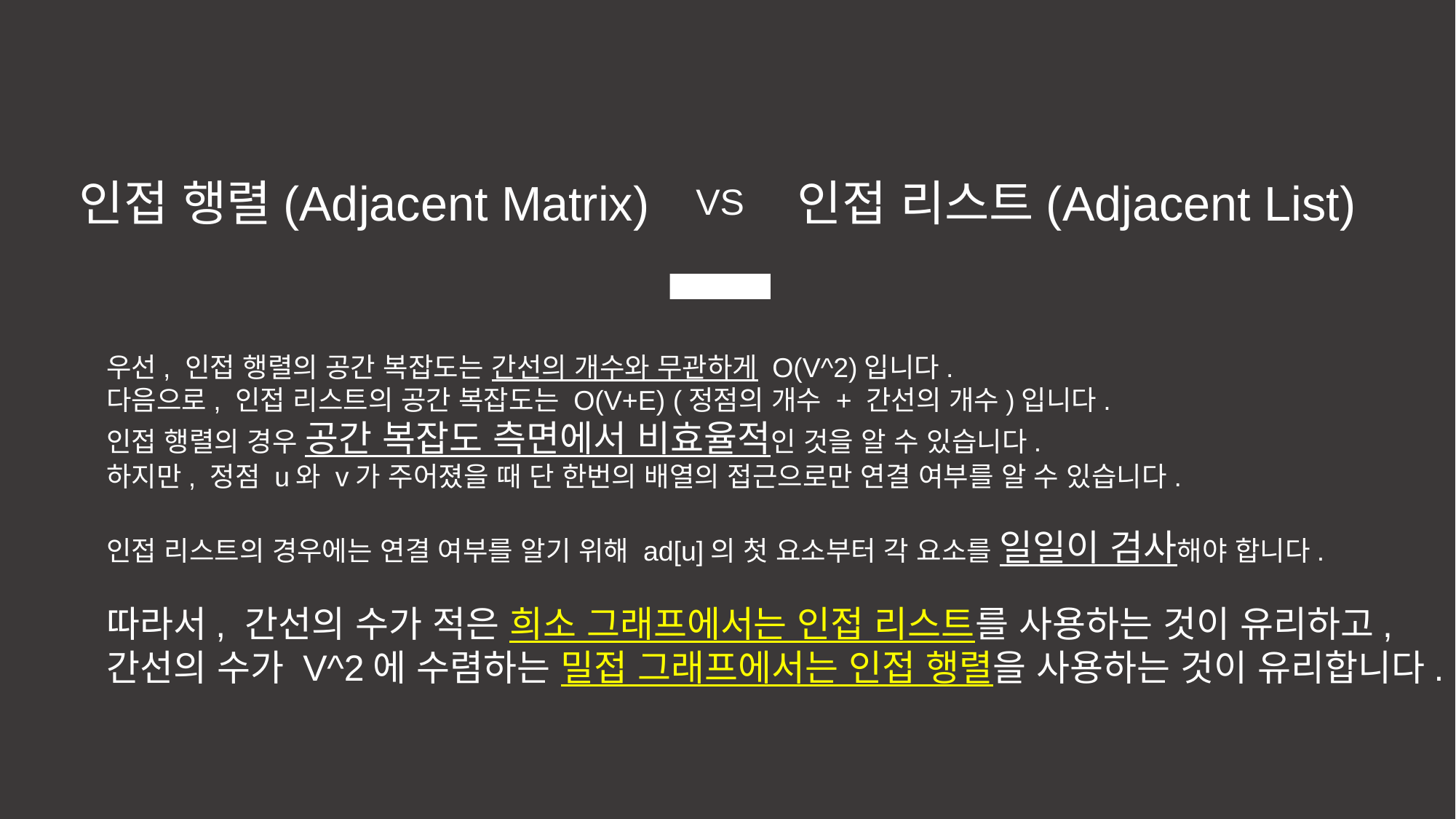

인접 행렬(Adjacent Matrix)

인접 리스트(Adjacent List)

VS

우선, 인접 행렬의 공간 복잡도는 간선의 개수와 무관하게 O(V^2)입니다.
다음으로, 인접 리스트의 공간 복잡도는 O(V+E) (정점의 개수 + 간선의 개수)입니다.
인접 행렬의 경우 공간 복잡도 측면에서 비효율적인 것을 알 수 있습니다.
하지만, 정점 u와 v가 주어졌을 때 단 한번의 배열의 접근으로만 연결 여부를 알 수 있습니다.

인접 리스트의 경우에는 연결 여부를 알기 위해 ad[u]의 첫 요소부터 각 요소를 일일이 검사해야 합니다.

따라서, 간선의 수가 적은 희소 그래프에서는 인접 리스트를 사용하는 것이 유리하고,
간선의 수가 V^2에 수렴하는 밀접 그래프에서는 인접 행렬을 사용하는 것이 유리합니다.